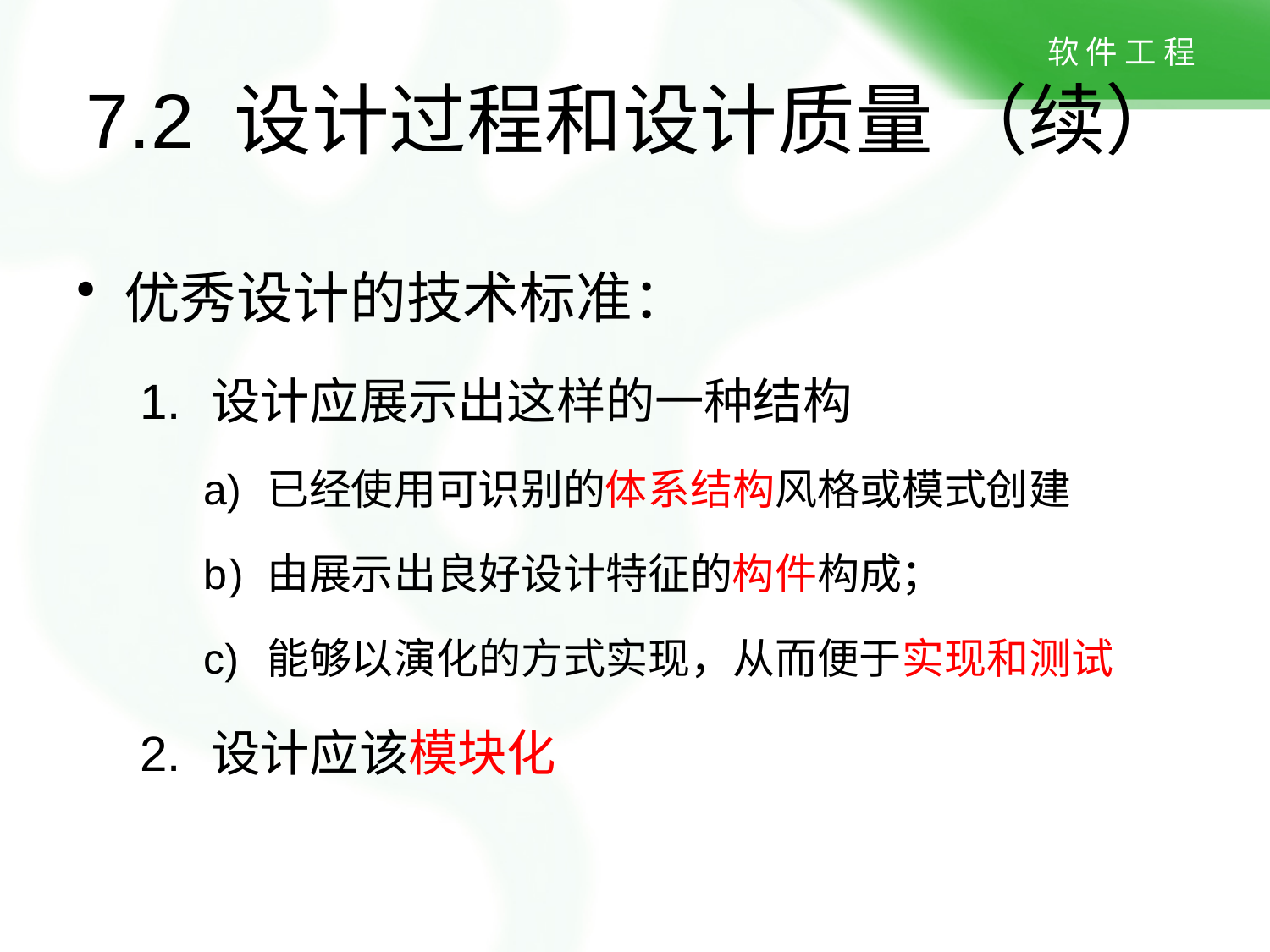

7.2 设计过程和设计质量 （续）
优秀设计的技术标准：
设计应展示出这样的一种结构
已经使用可识别的体系结构风格或模式创建
由展示出良好设计特征的构件构成；
能够以演化的方式实现，从而便于实现和测试
设计应该模块化